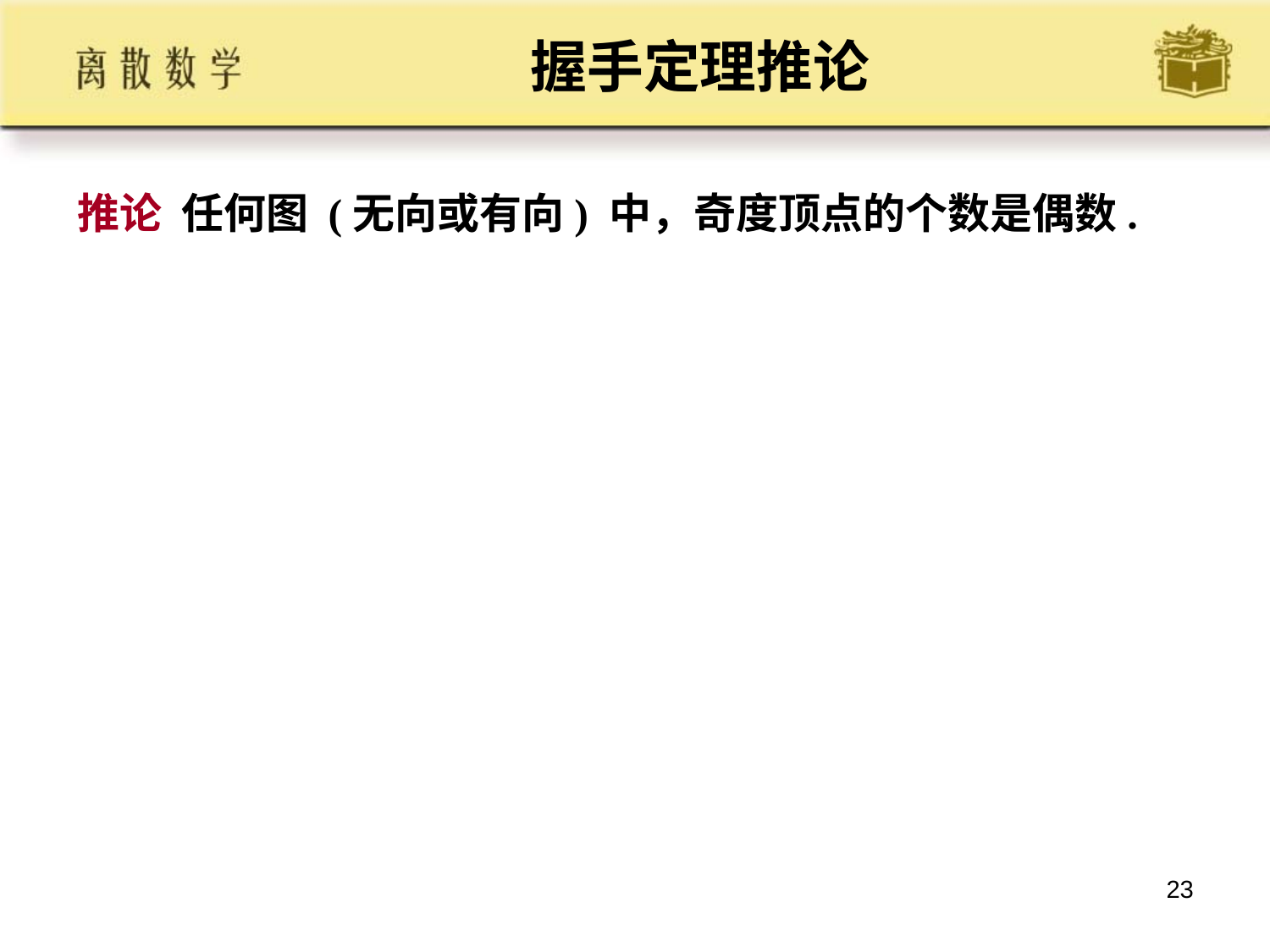

# 握手定理推论
推论  任何图 (无向或有向) 中，奇度顶点的个数是偶数.

23